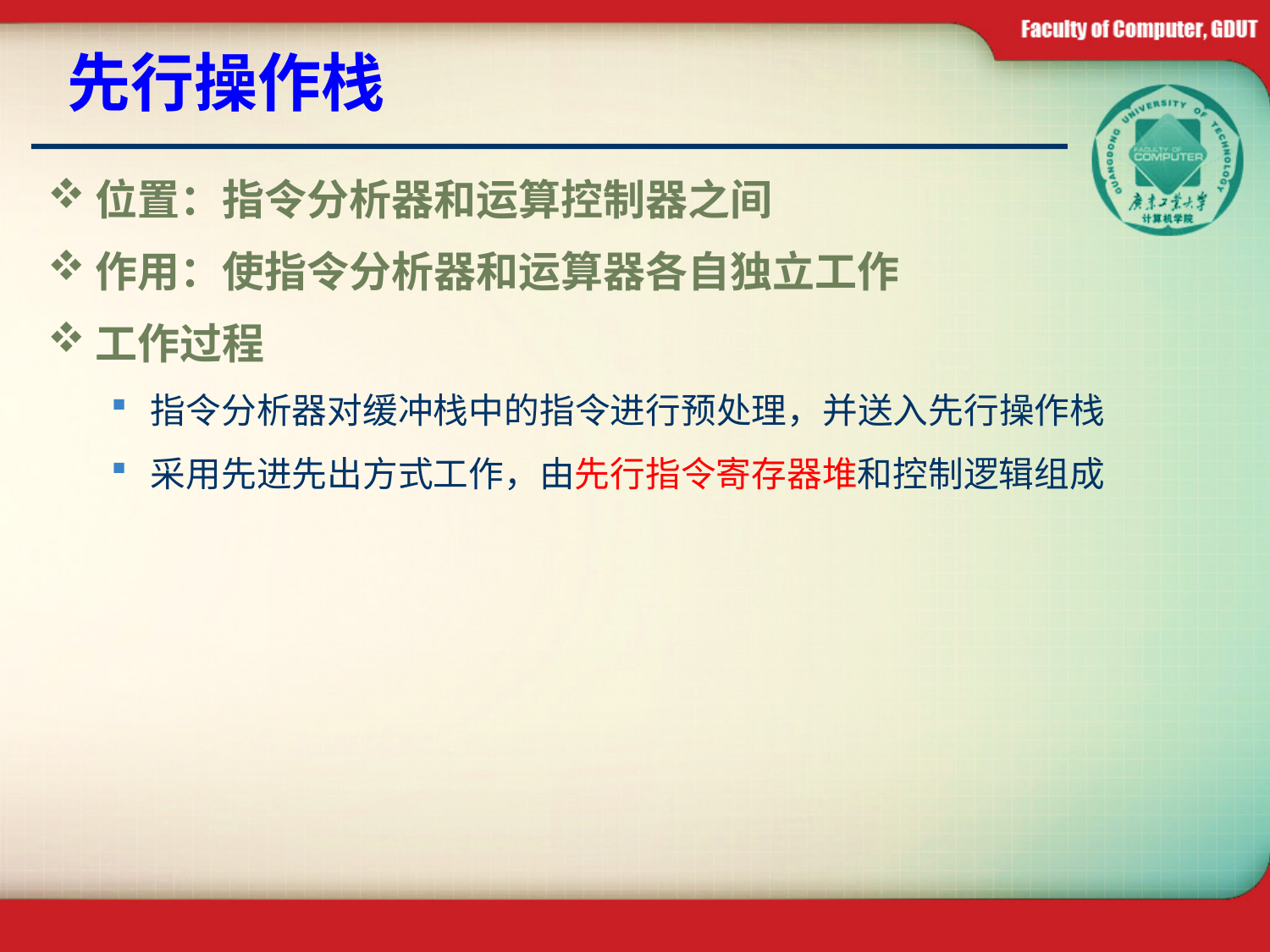

# 先行操作栈
位置：指令分析器和运算控制器之间
作用：使指令分析器和运算器各自独立工作
工作过程
指令分析器对缓冲栈中的指令进行预处理，并送入先行操作栈
采用先进先出方式工作，由先行指令寄存器堆和控制逻辑组成